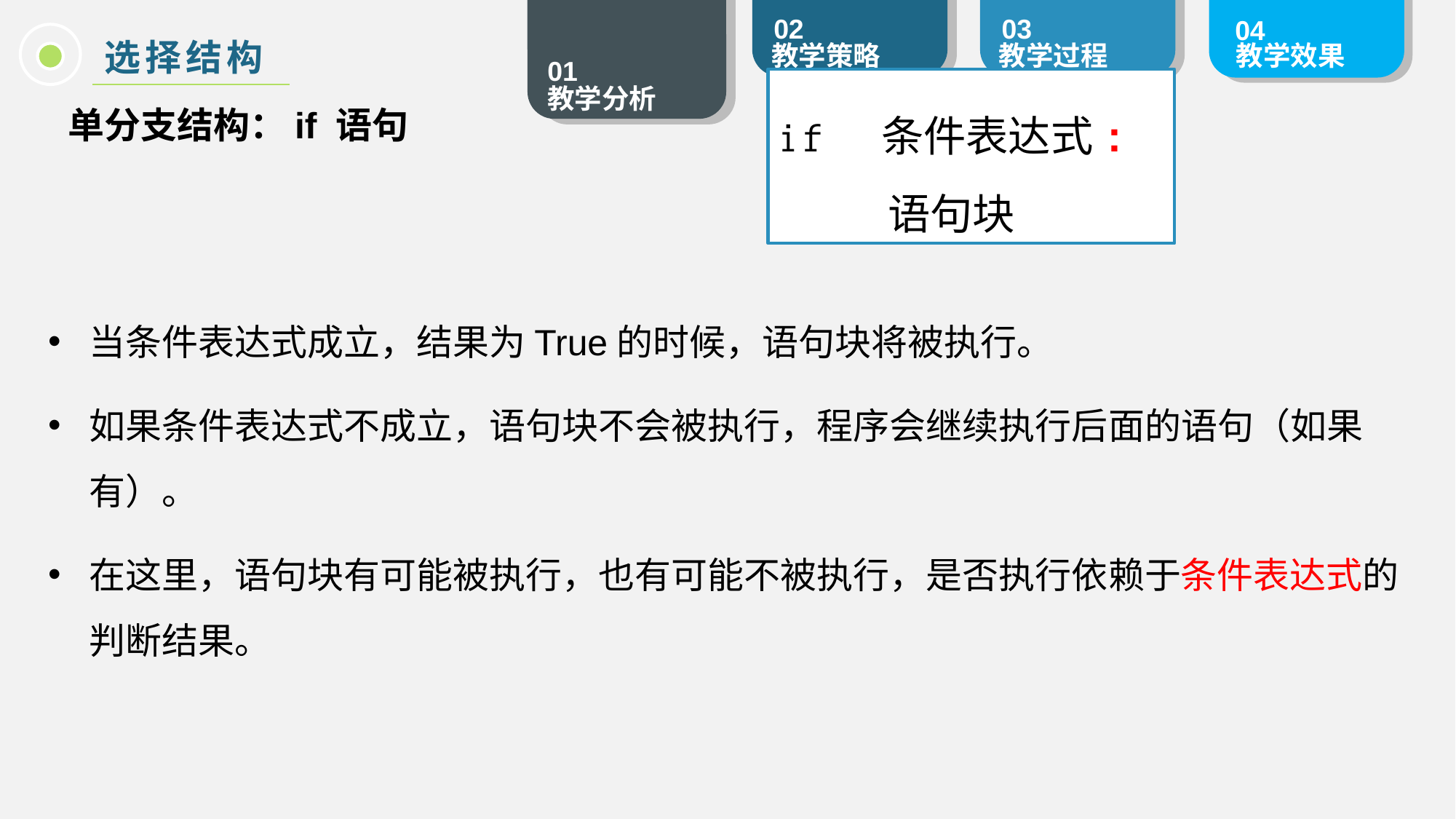

选择结构
if  条件表达式:
	语句块
单分支结构：if 语句
当条件表达式成立，结果为True的时候，语句块将被执行。
如果条件表达式不成立，语句块不会被执行，程序会继续执行后面的语句（如果有）。
在这里，语句块有可能被执行，也有可能不被执行，是否执行依赖于条件表达式的判断结果。